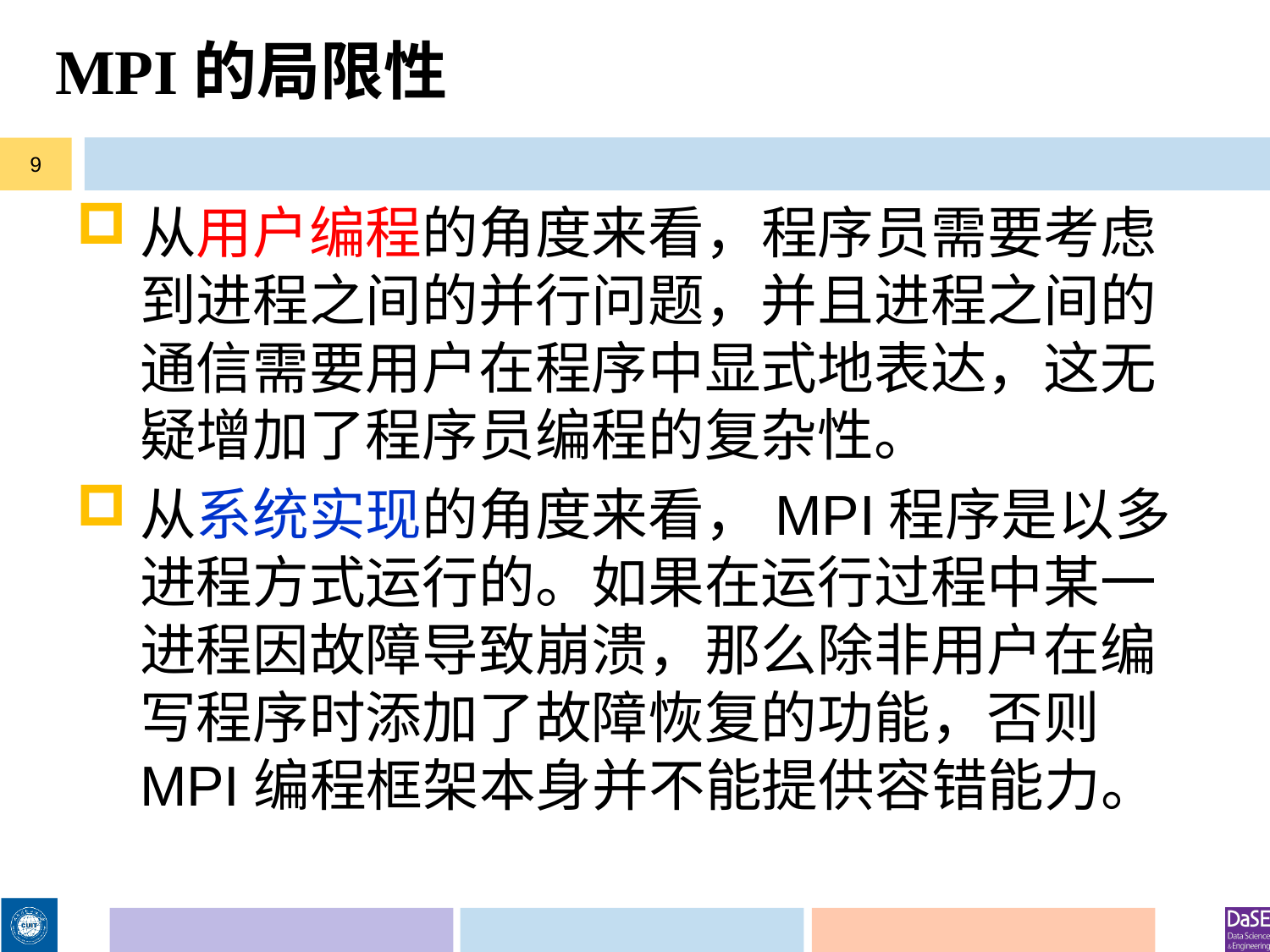

# MPI的局限性
9
从用户编程的角度来看，程序员需要考虑到进程之间的并行问题，并且进程之间的通信需要用户在程序中显式地表达，这无疑增加了程序员编程的复杂性。
从系统实现的角度来看，MPI程序是以多进程方式运行的。如果在运行过程中某一进程因故障导致崩溃，那么除非用户在编写程序时添加了故障恢复的功能，否则MPI编程框架本身并不能提供容错能力。